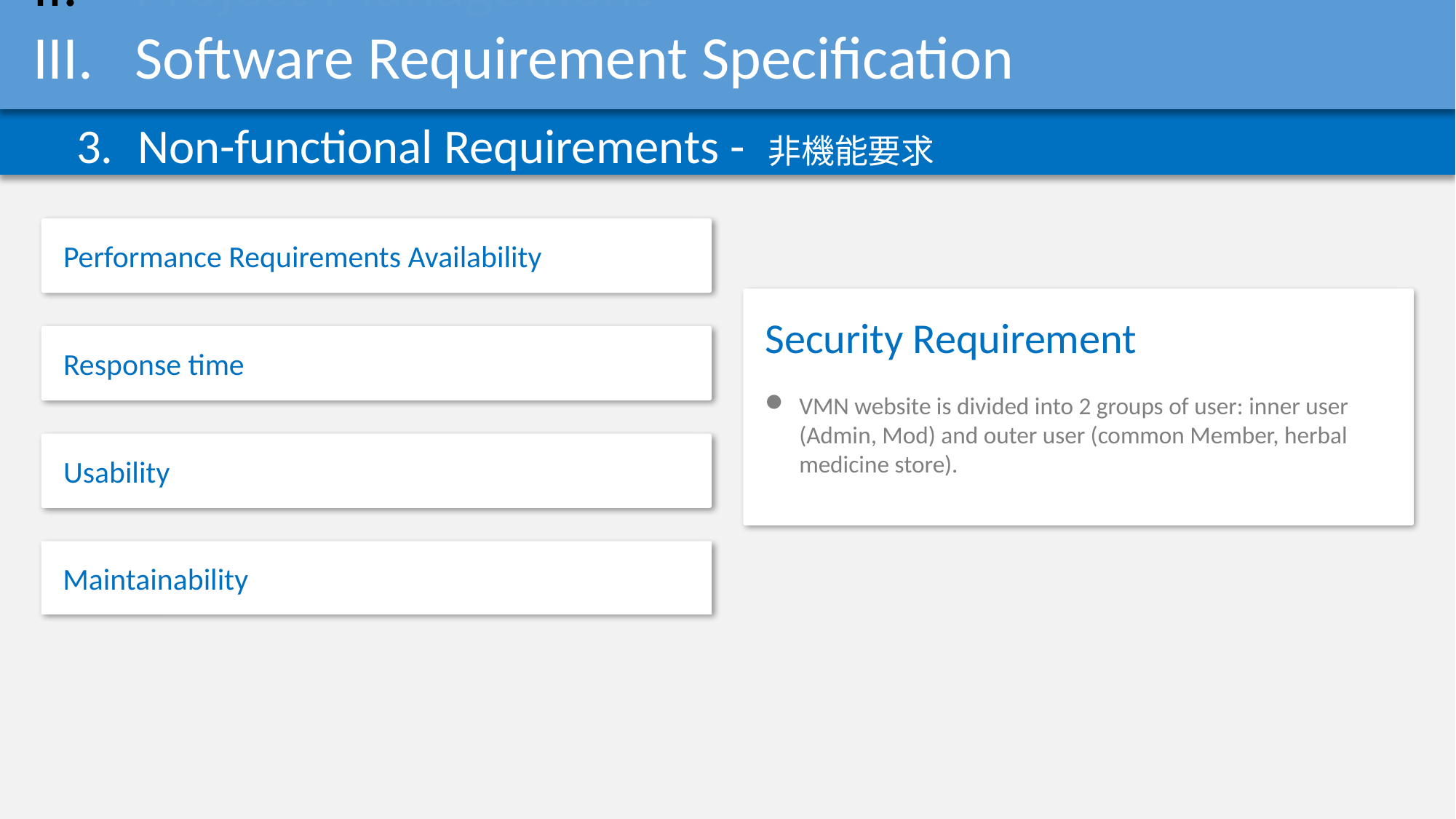

Introduction
Project Management
Software Requirement Specification

Non-functional Requirements - 非機能要求
Performance Requirements Availability
Security Requirement

VMN website is divided into 2 groups of user: inner user (Admin, Mod) and outer user (common Member, herbal medicine store).

Response time
Usability
Maintainability